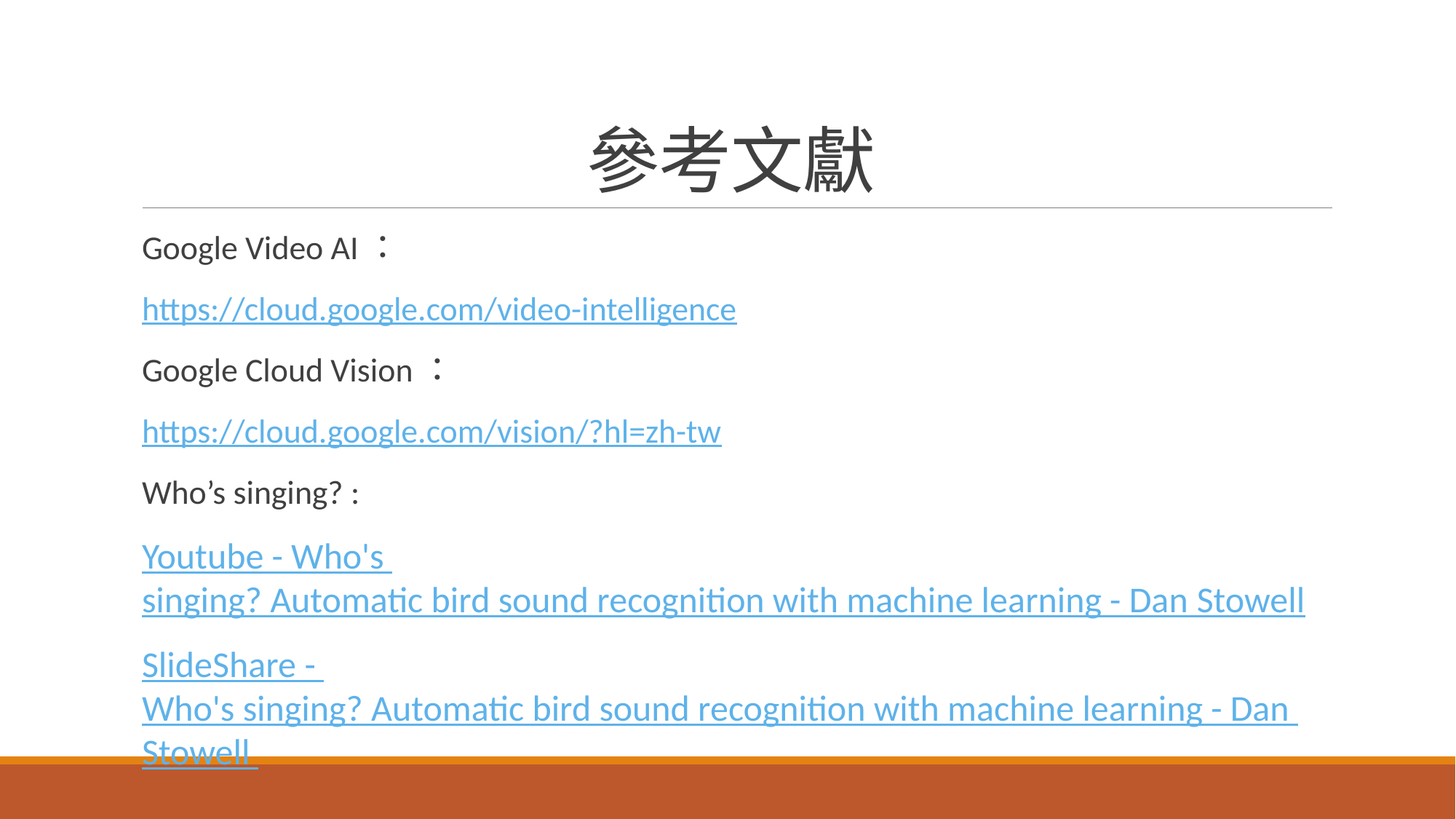

# 參考文獻
Google Video AI：
https://cloud.google.com/video-intelligence
Google Cloud Vision：
https://cloud.google.com/vision/?hl=zh-tw
Who’s singing? :
Youtube - Who's singing? Automatic bird sound recognition with machine learning - Dan Stowell
SlideShare - Who's singing? Automatic bird sound recognition with machine learning - Dan Stowell